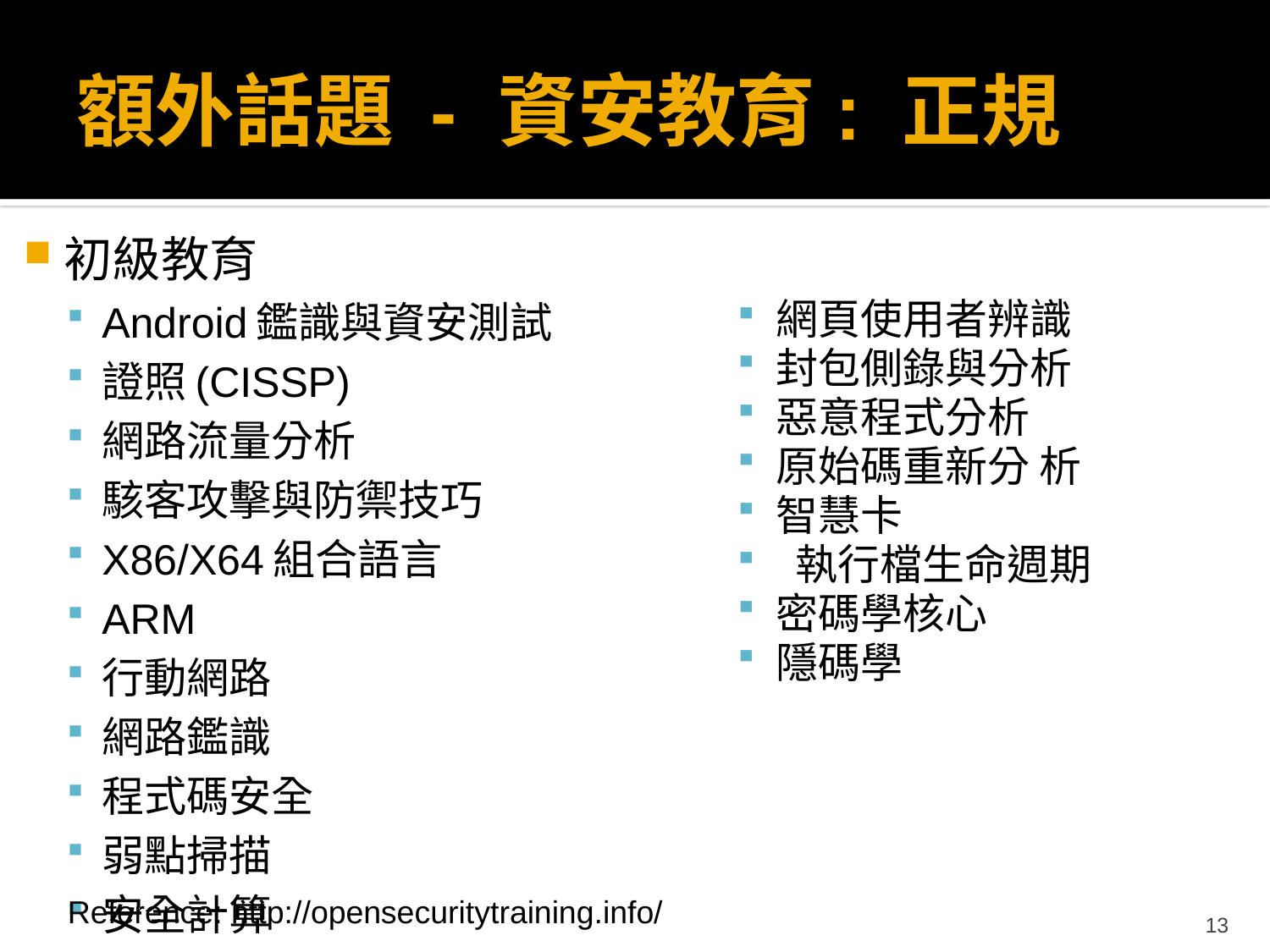

# 額外話題 - 資安教育: 正規
初級教育
Android鑑識與資安測試
證照(CISSP)
網路流量分析
駭客攻擊與防禦技巧
X86/X64組合語言
ARM
行動網路
網路鑑識
程式碼安全
弱點掃描
安全計算

網頁使用者辨識
封包側錄與分析
惡意程式分析
原始碼重新分 析
智慧卡
 執行檔生命週期
密碼學核心
隱碼學
Reference: http://opensecuritytraining.info/
13